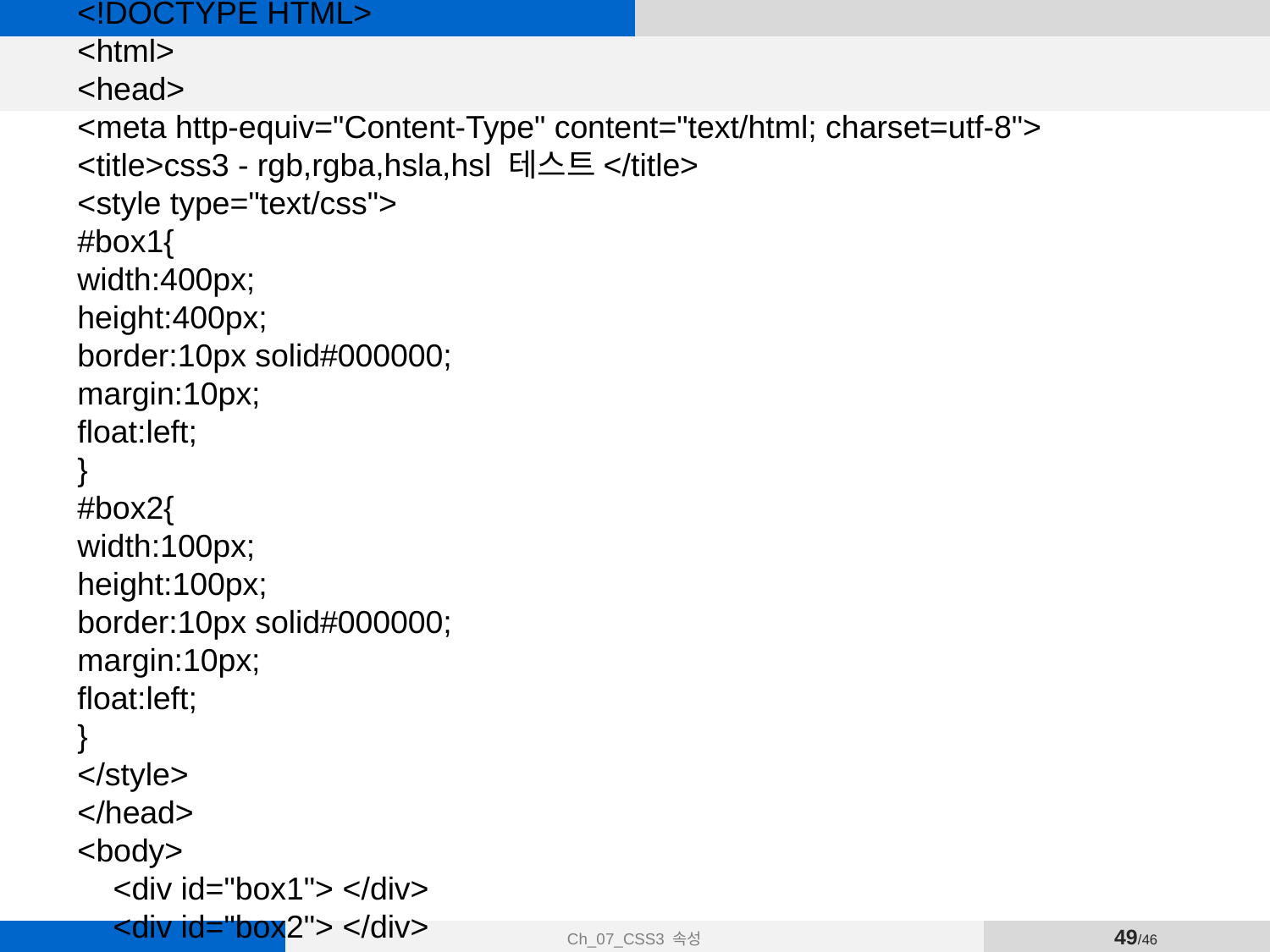

<!DOCTYPE HTML>
<html>
<head>
<meta http-equiv="Content-Type" content="text/html; charset=utf-8">
<title>css3 - rgb,rgba,hsla,hsl 테스트</title>
<style type="text/css">
#box1{
width:400px;
height:400px;
border:10px solid#000000;
margin:10px;
float:left;
}
#box2{
width:100px;
height:100px;
border:10px solid#000000;
margin:10px;
float:left;
}
</style>
</head>
<body>
    <div id="box1"> </div>
    <div id="box2"> </div>
    <div id="box2"> </div>
    <div id="box2"> </div>
</body>
</html>